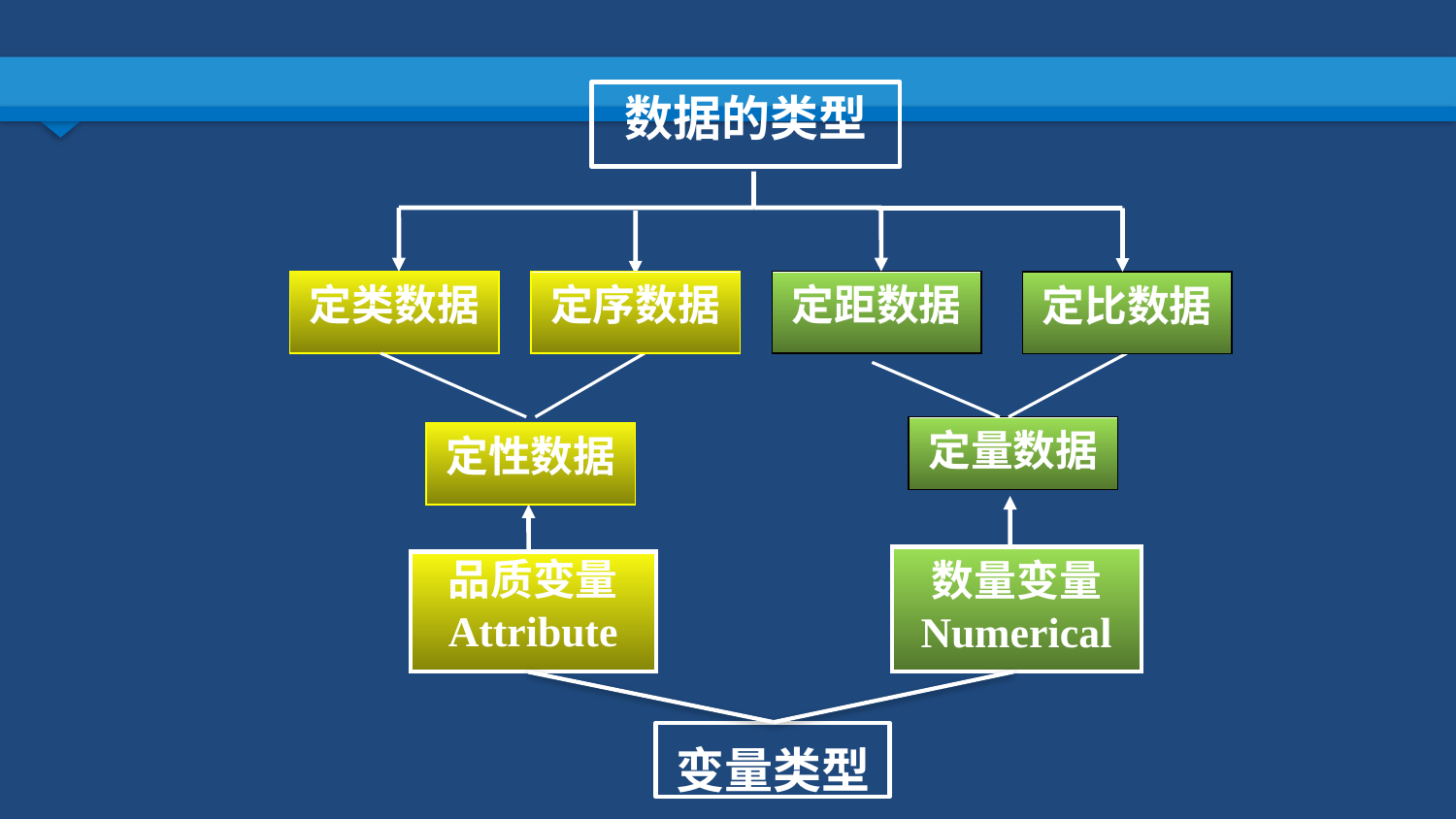

数据的类型

定类数据

定距数据

定比数据

定序数据

定量数据
定性数据

数量变量
Numerical

品质变量
Attribute
变量类型